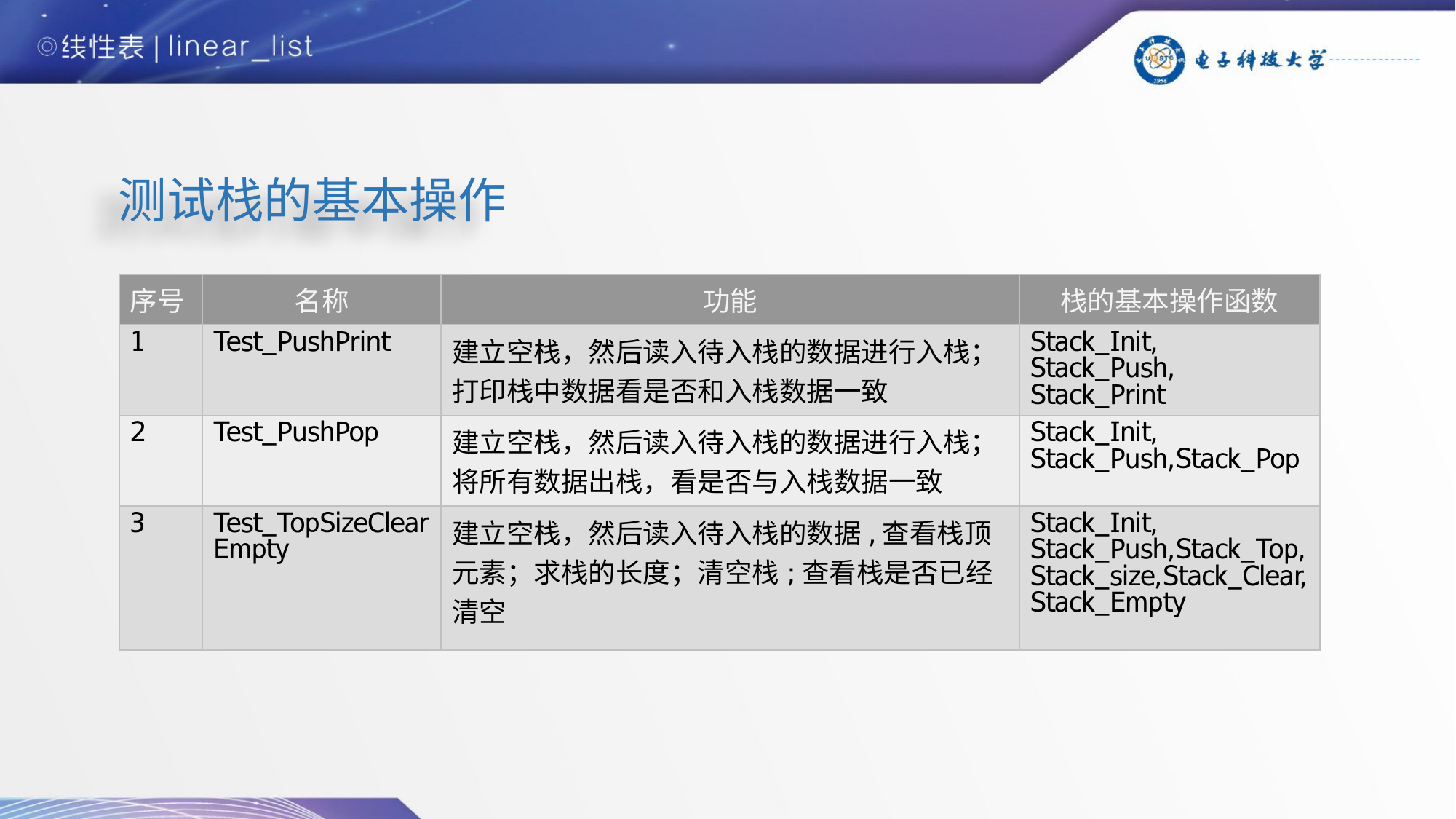

# 测试栈的基本操作
| 序号 | 名称 | 功能 | 栈的基本操作函数 |
| --- | --- | --- | --- |
| 1 | Test\_PushPrint | 建立空栈，然后读入待入栈的数据进行入栈；打印栈中数据看是否和入栈数据一致 | Stack\_Init, Stack\_Push, Stack\_Print |
| 2 | Test\_PushPop | 建立空栈，然后读入待入栈的数据进行入栈；将所有数据出栈，看是否与入栈数据一致 | Stack\_Init, Stack\_Push,Stack\_Pop |
| 3 | Test\_TopSizeClearEmpty | 建立空栈，然后读入待入栈的数据,查看栈顶元素；求栈的长度；清空栈;查看栈是否已经清空 | Stack\_Init, Stack\_Push,Stack\_Top,Stack\_size,Stack\_Clear,Stack\_Empty |